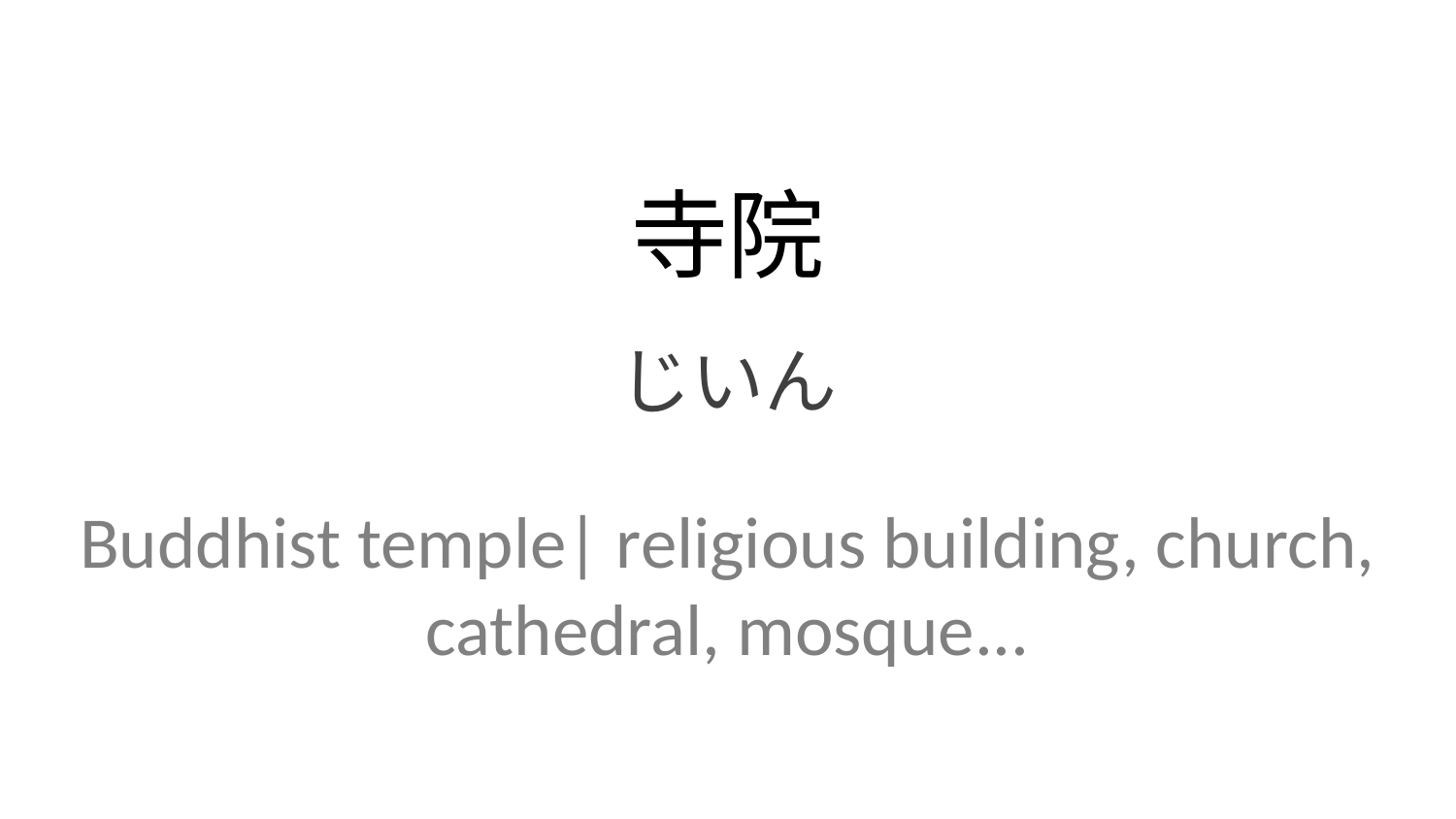

寺院

じいん
Buddhist temple| religious building, church, cathedral, mosque...